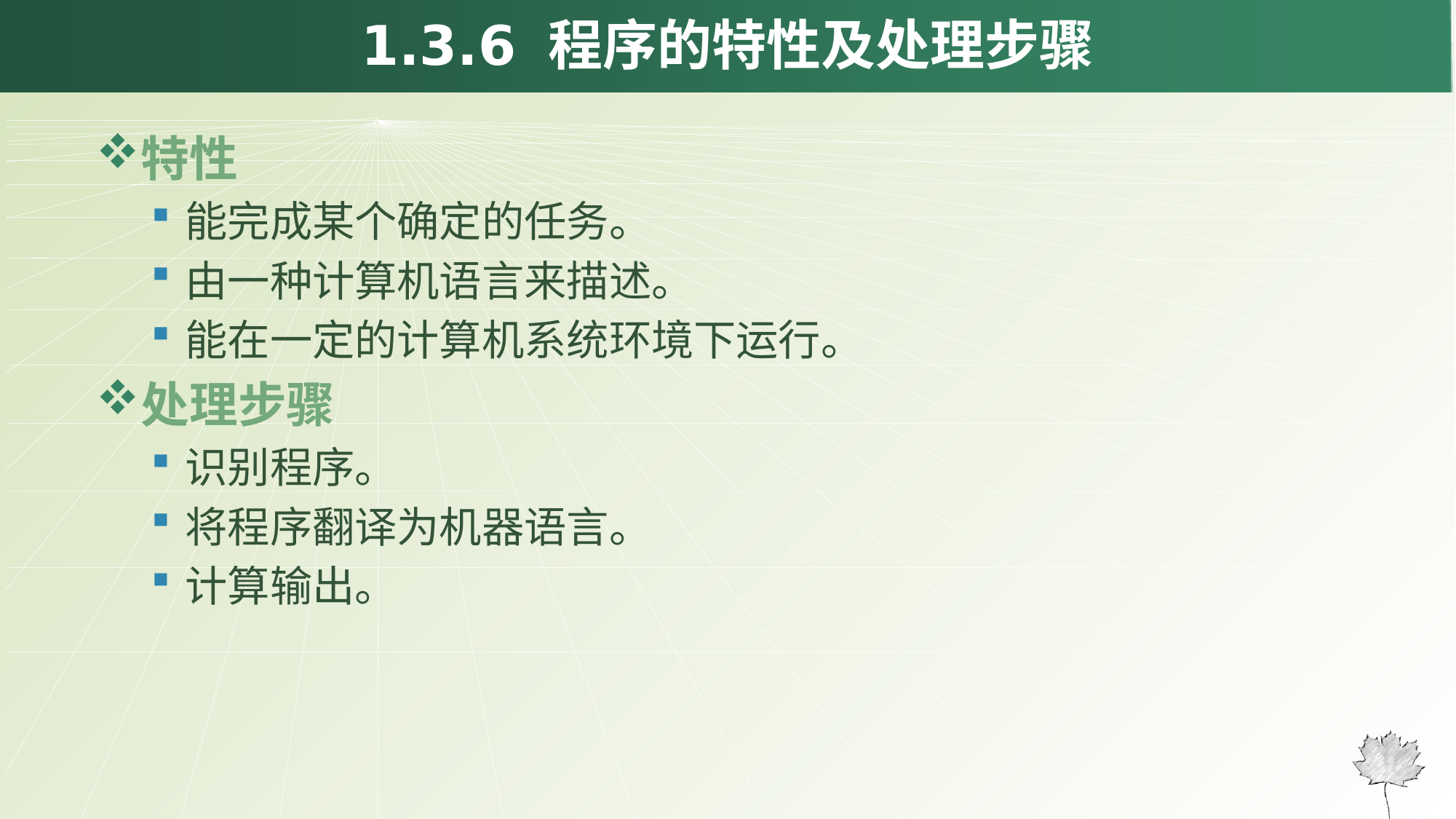

1.3.6 程序的特性及处理步骤
特性
能完成某个确定的任务。
由一种计算机语言来描述。
能在一定的计算机系统环境下运行。
处理步骤
识别程序。
将程序翻译为机器语言。
计算输出。